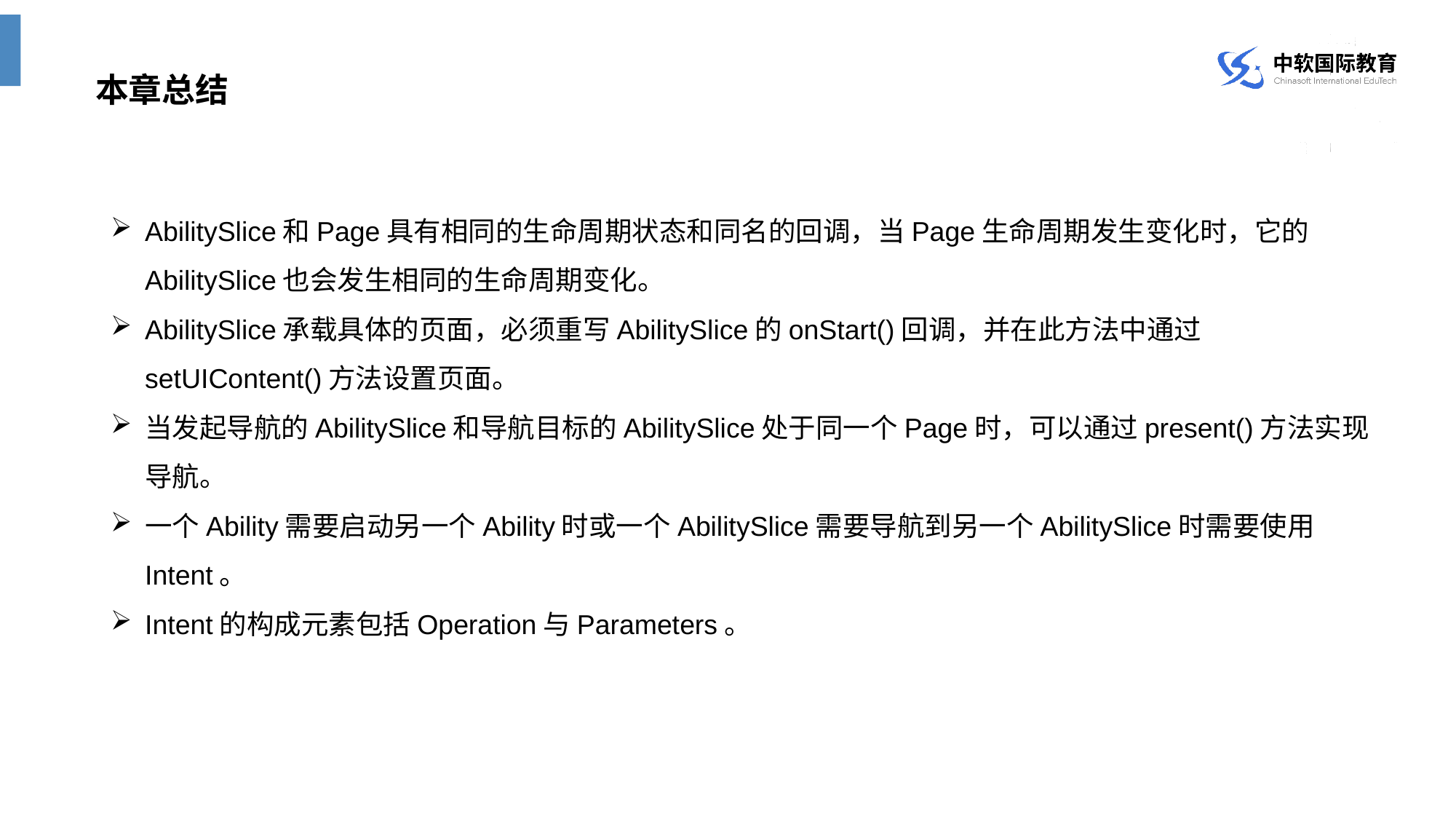

本章总结
AbilitySlice和Page具有相同的生命周期状态和同名的回调，当Page生命周期发生变化时，它的AbilitySlice也会发生相同的生命周期变化。
AbilitySlice承载具体的页面，必须重写AbilitySlice的onStart()回调，并在此方法中通过setUIContent()方法设置页面。
当发起导航的AbilitySlice和导航目标的AbilitySlice处于同一个Page时，可以通过present()方法实现导航。
一个Ability需要启动另一个Ability时或一个AbilitySlice需要导航到另一个AbilitySlice时需要使用Intent。
Intent的构成元素包括Operation与Parameters。